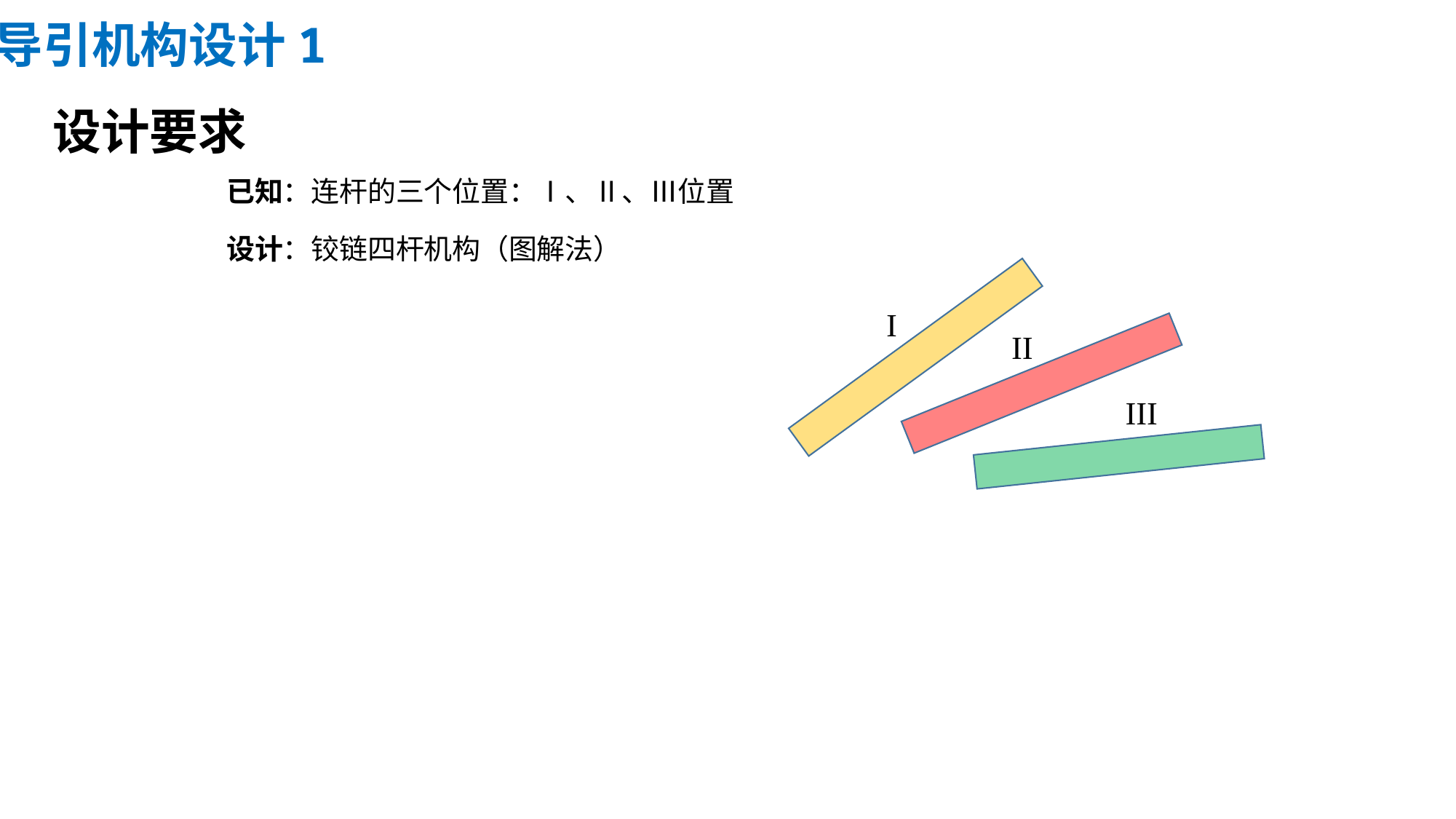

导引机构设计1
设计要求
已知：连杆的三个位置：Ⅰ、Ⅱ、Ⅲ位置
设计：铰链四杆机构（图解法）

I
II

III